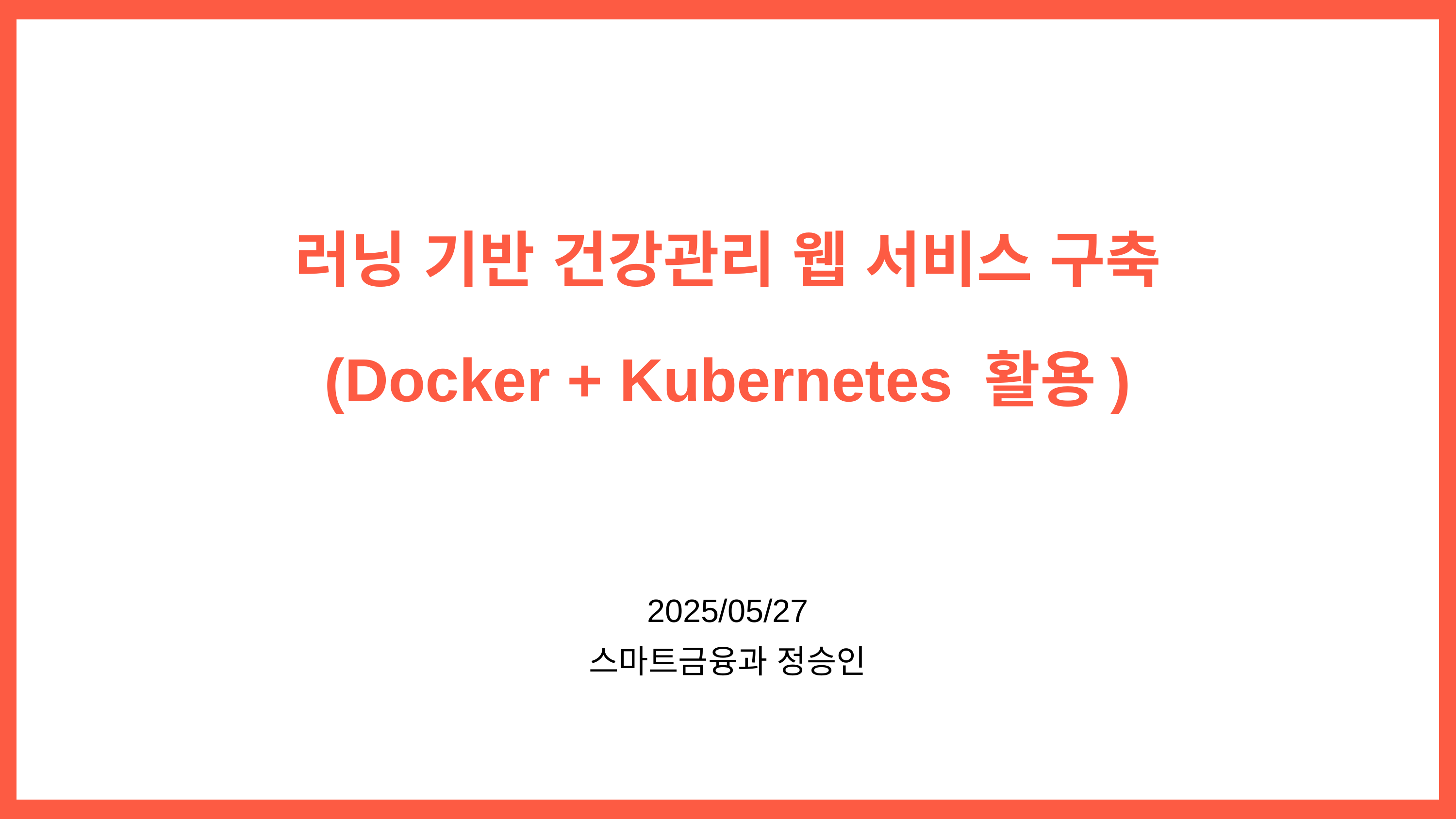

러닝 기반 건강관리 웹 서비스 구축 (Docker + Kubernetes 활용)
2025/05/27

스마트금융과 정승인